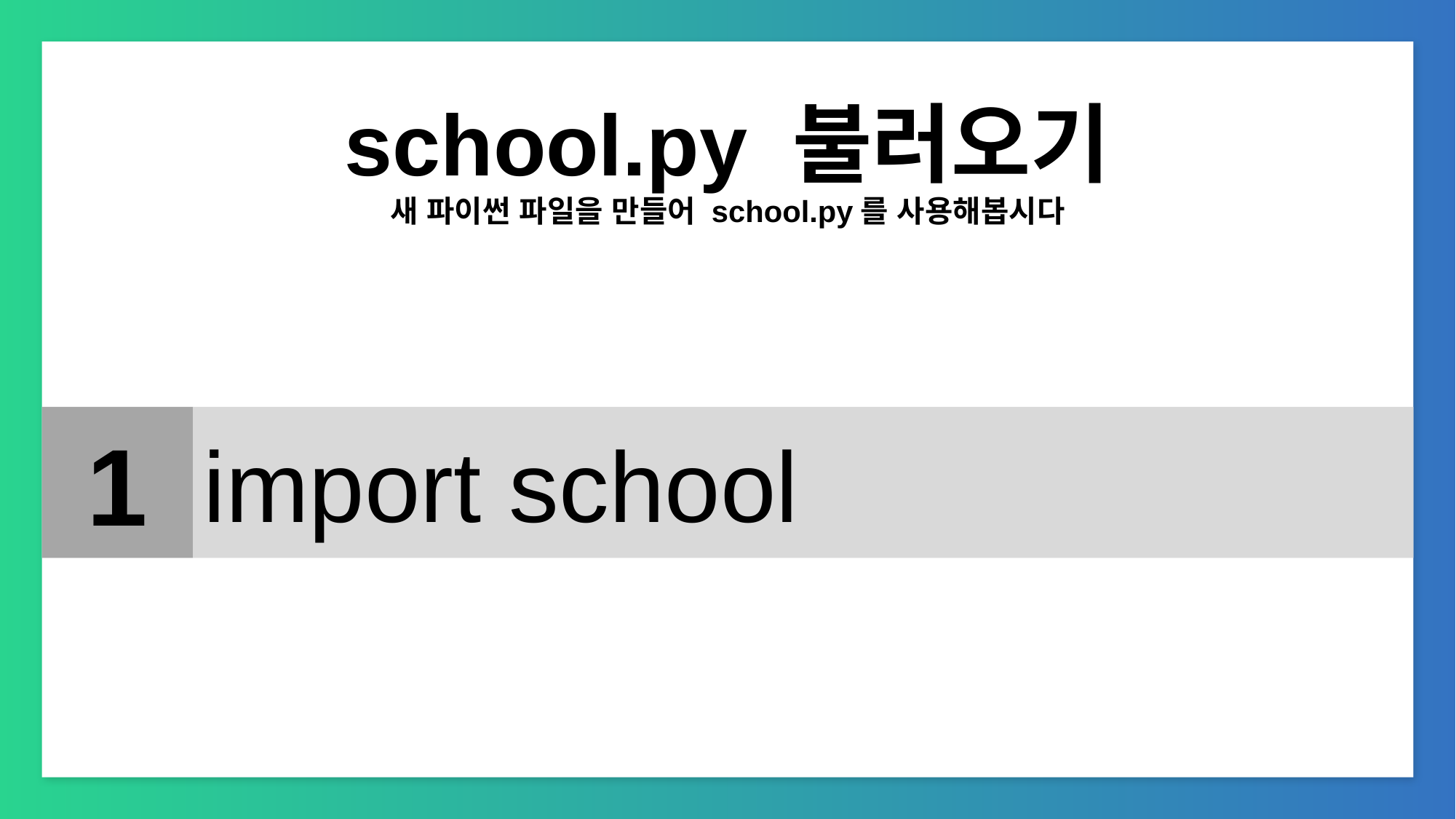

# school.py 불러오기
새 파이썬 파일을 만들어 school.py를 사용해봅시다
import school
1